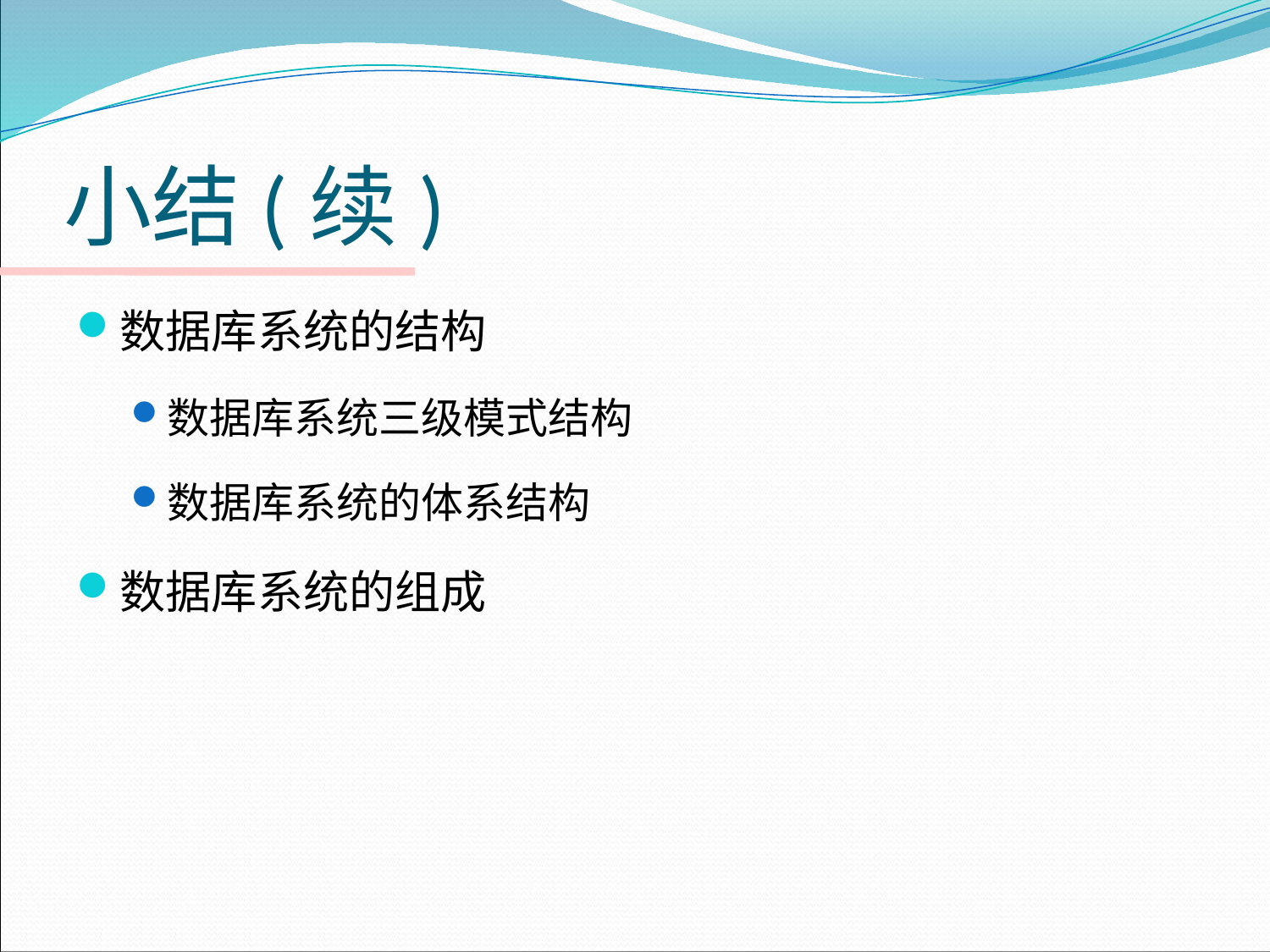

# 小结(续)
数据库系统的结构
数据库系统三级模式结构
数据库系统的体系结构
数据库系统的组成

95